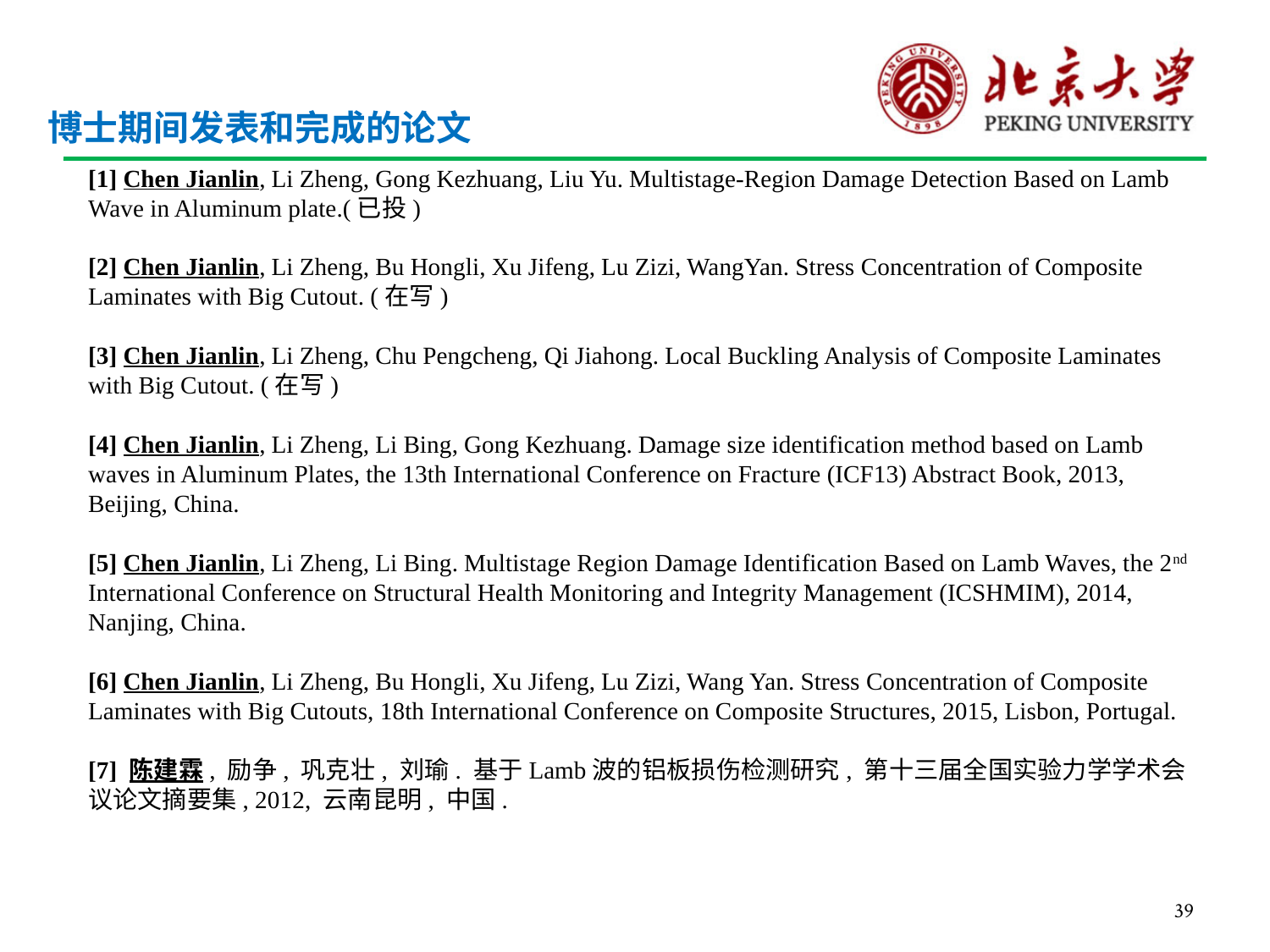

# 博士期间发表和完成的论文
[1] Chen Jianlin, Li Zheng, Gong Kezhuang, Liu Yu. Multistage-Region Damage Detection Based on Lamb Wave in Aluminum plate.(已投)

[2] Chen Jianlin, Li Zheng, Bu Hongli, Xu Jifeng, Lu Zizi, WangYan. Stress Concentration of Composite Laminates with Big Cutout. (在写)

[3] Chen Jianlin, Li Zheng, Chu Pengcheng, Qi Jiahong. Local Buckling Analysis of Composite Laminates with Big Cutout. (在写)

[4] Chen Jianlin, Li Zheng, Li Bing, Gong Kezhuang. Damage size identification method based on Lamb waves in Aluminum Plates, the 13th International Conference on Fracture (ICF13) Abstract Book, 2013, Beijing, China.

[5] Chen Jianlin, Li Zheng, Li Bing. Multistage Region Damage Identification Based on Lamb Waves, the 2nd International Conference on Structural Health Monitoring and Integrity Management (ICSHMIM), 2014, Nanjing, China.

[6] Chen Jianlin, Li Zheng, Bu Hongli, Xu Jifeng, Lu Zizi, Wang Yan. Stress Concentration of Composite Laminates with Big Cutouts, 18th International Conference on Composite Structures, 2015, Lisbon, Portugal.

[7] 陈建霖, 励争, 巩克壮, 刘瑜. 基于Lamb波的铝板损伤检测研究, 第十三届全国实验力学学术会议论文摘要集, 2012, 云南昆明, 中国.

39